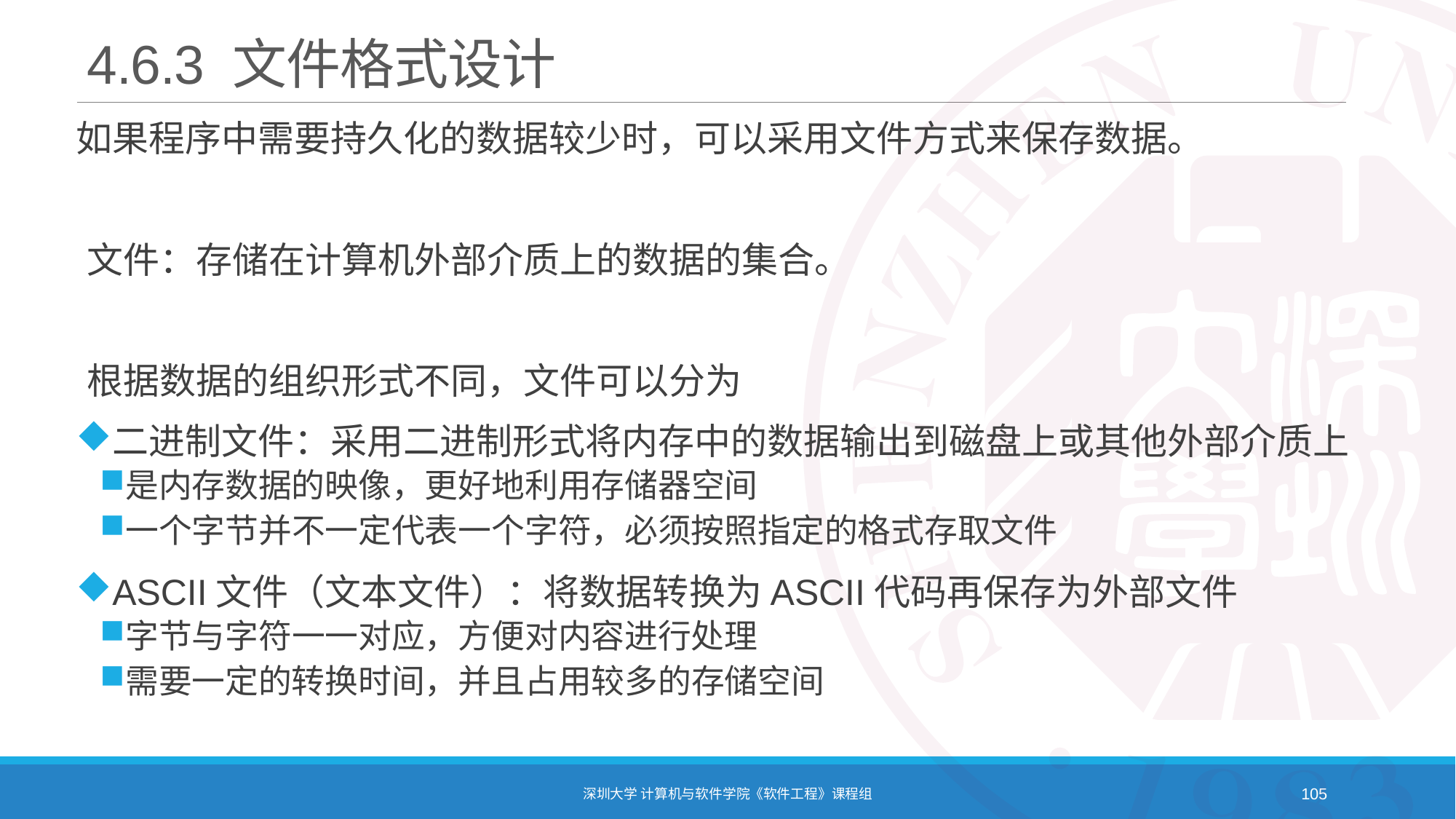

# 4.6.3 文件格式设计
如果程序中需要持久化的数据较少时，可以采用文件方式来保存数据。

文件：存储在计算机外部介质上的数据的集合。

根据数据的组织形式不同，文件可以分为
二进制文件：采用二进制形式将内存中的数据输出到磁盘上或其他外部介质上
是内存数据的映像，更好地利用存储器空间
一个字节并不一定代表一个字符，必须按照指定的格式存取文件
ASCII文件（文本文件）：将数据转换为ASCII代码再保存为外部文件
字节与字符一一对应，方便对内容进行处理
需要一定的转换时间，并且占用较多的存储空间

深圳大学 计算机与软件学院《软件工程》课程组
105